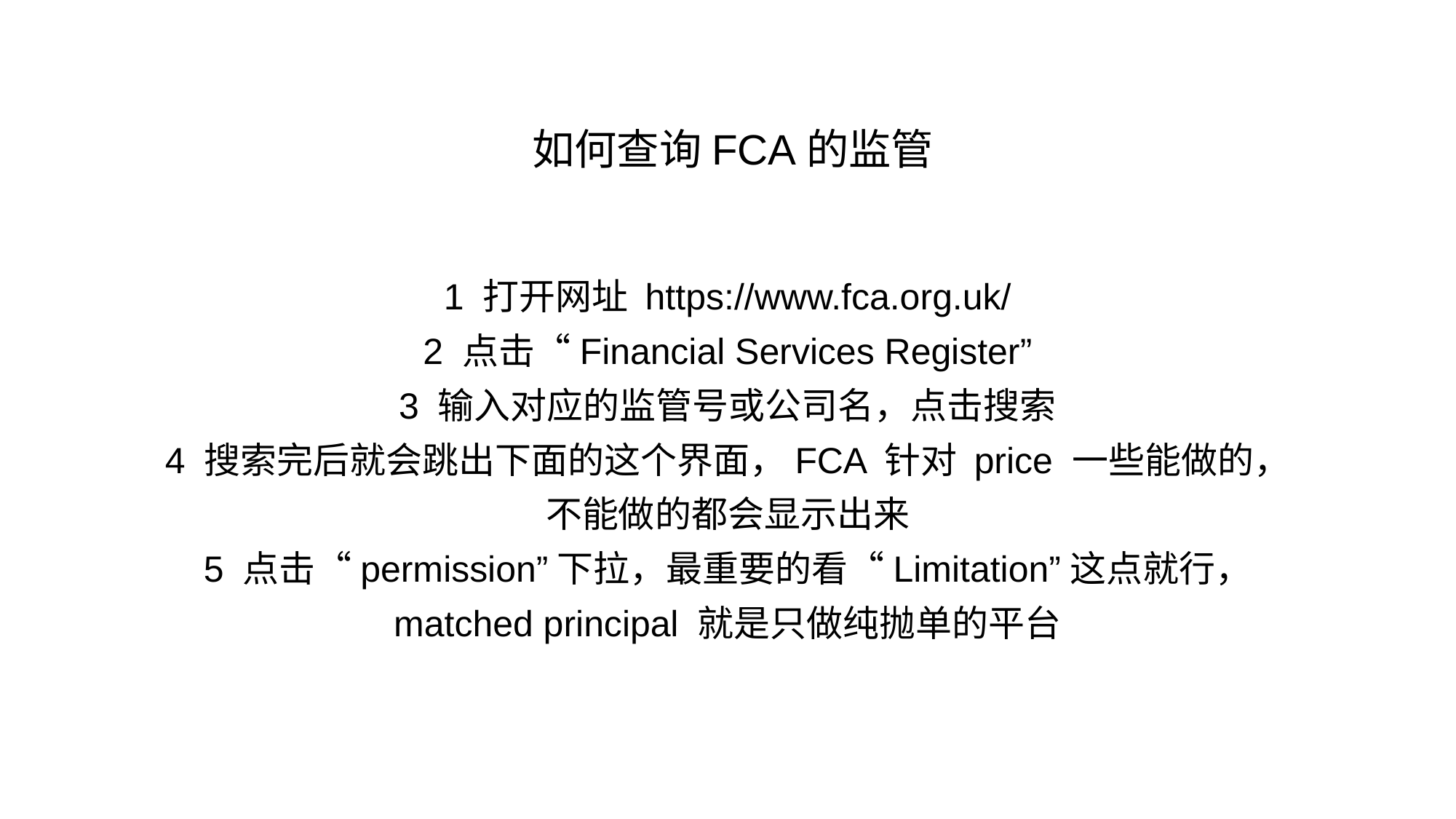

# 如何查询FCA的监管
1 打开网址 https://www.fca.org.uk/
2 点击“Financial Services Register”
3 输入对应的监管号或公司名，点击搜索
4 搜索完后就会跳出下面的这个界面，FCA 针对 price 一些能做的，
不能做的都会显示出来
5 点击“permission”下拉，最重要的看“Limitation”这点就行，
matched principal 就是只做纯抛单的平台